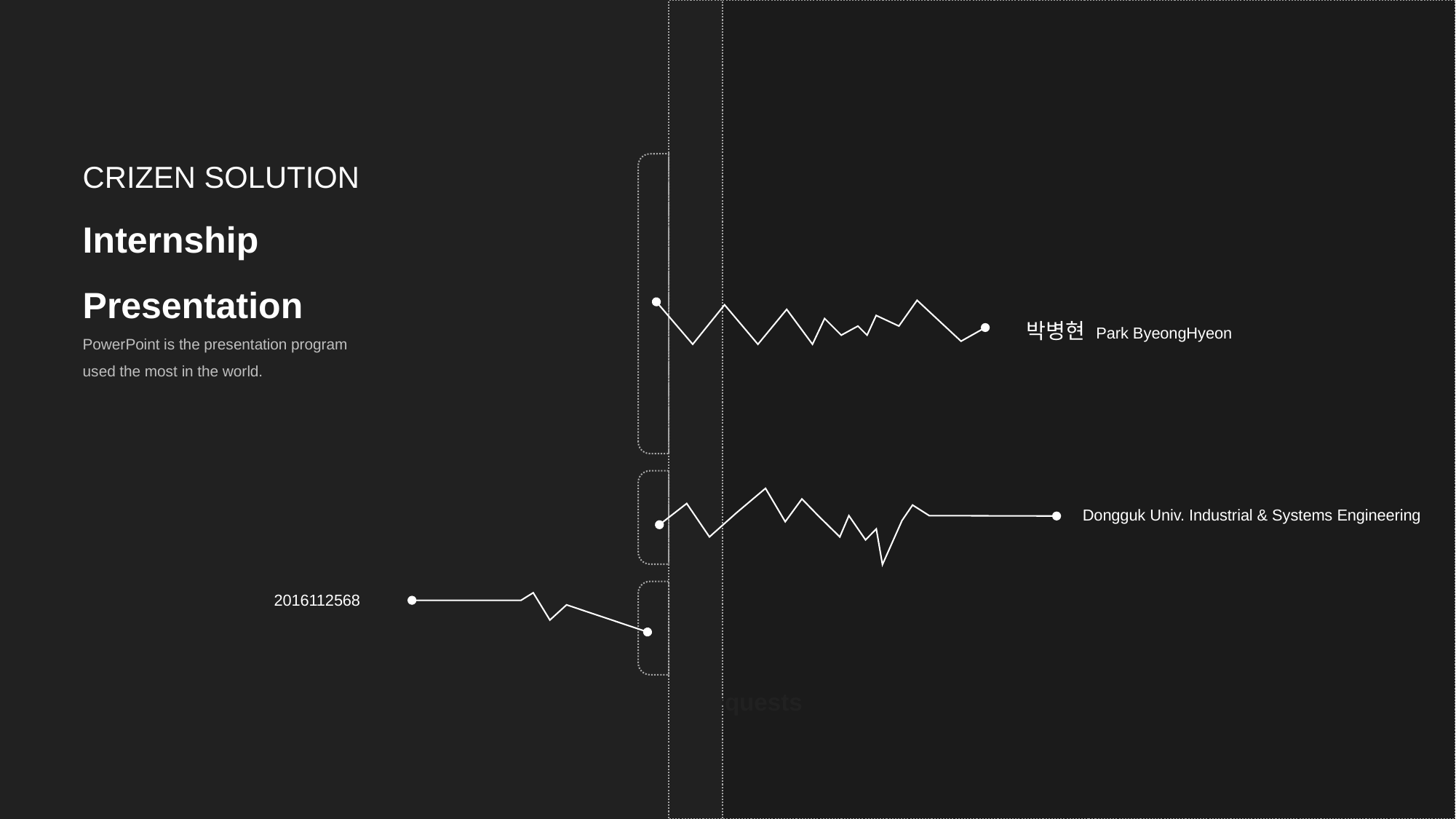

CRIZEN SOLUTION
Internship
Presentation
PowerPoint is the presentation program
used the most in the world.

박병현 Park ByeongHyeon

Dongguk Univ. Industrial & Systems Engineering

2016112568

requests